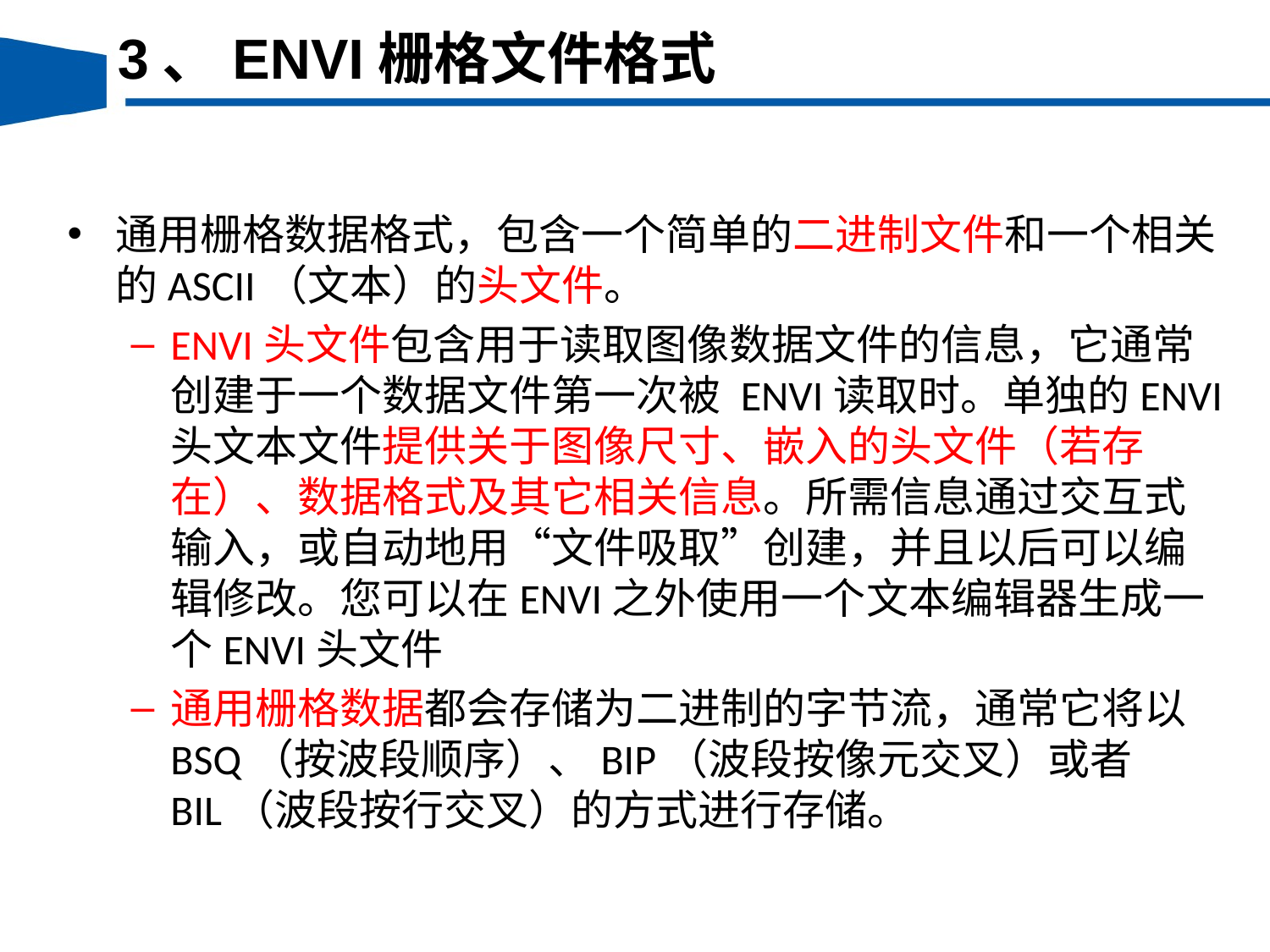

3、ENVI栅格文件格式
通用栅格数据格式，包含一个简单的二进制文件和一个相关的ASCII（文本）的头文件。
ENVI头文件包含用于读取图像数据文件的信息，它通常创建于一个数据文件第一次被 ENVI读取时。单独的ENVI头文本文件提供关于图像尺寸、嵌入的头文件（若存在）、数据格式及其它相关信息。所需信息通过交互式输入，或自动地用“文件吸取”创建，并且以后可以编辑修改。您可以在ENVI之外使用一个文本编辑器生成一个ENVI头文件
通用栅格数据都会存储为二进制的字节流，通常它将以BSQ（按波段顺序）、BIP（波段按像元交叉）或者BIL（波段按行交叉）的方式进行存储。